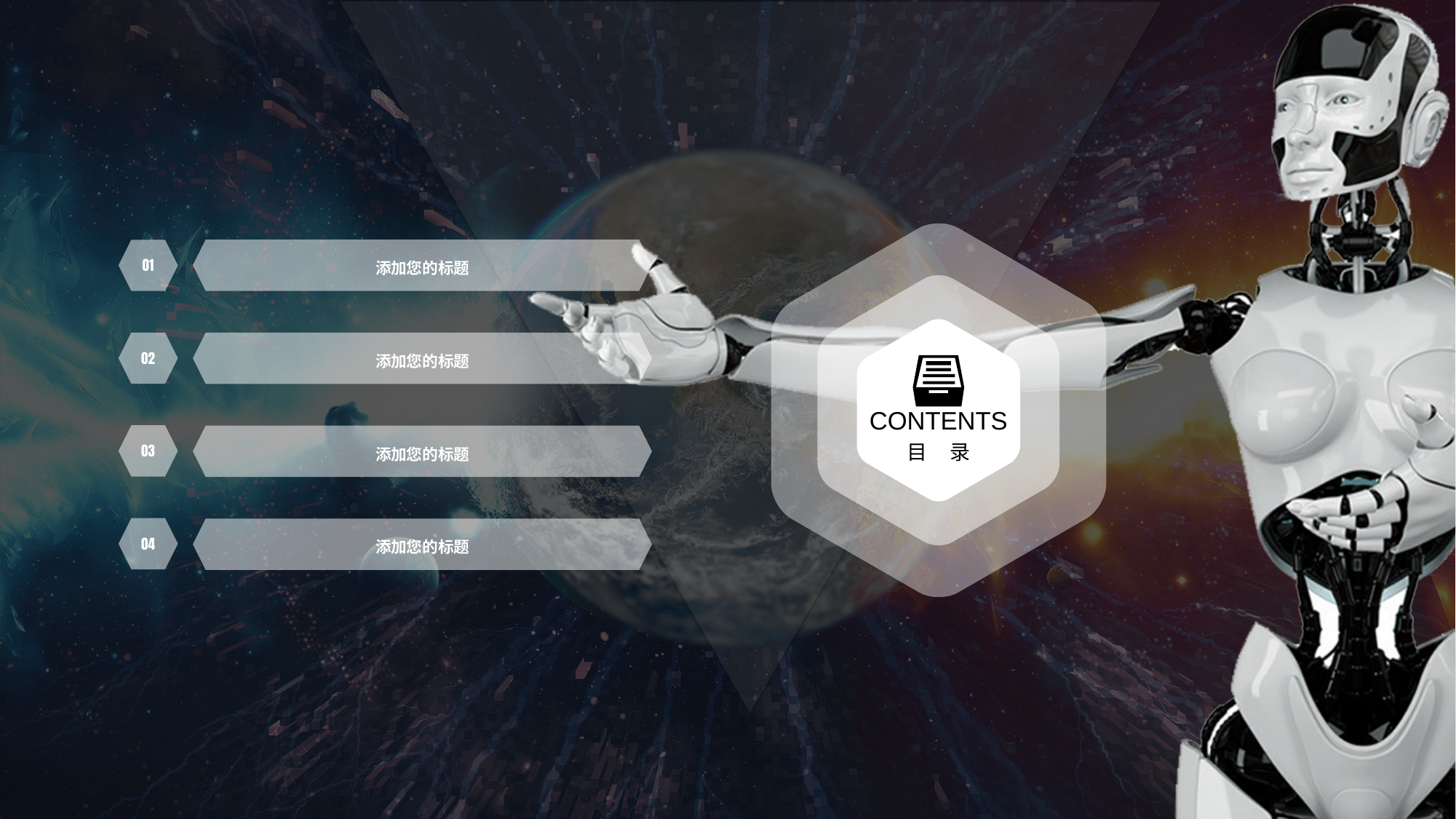

CONTENTS
目     录
添加您的标题
01
02
添加您的标题
03
添加您的标题
04
添加您的标题